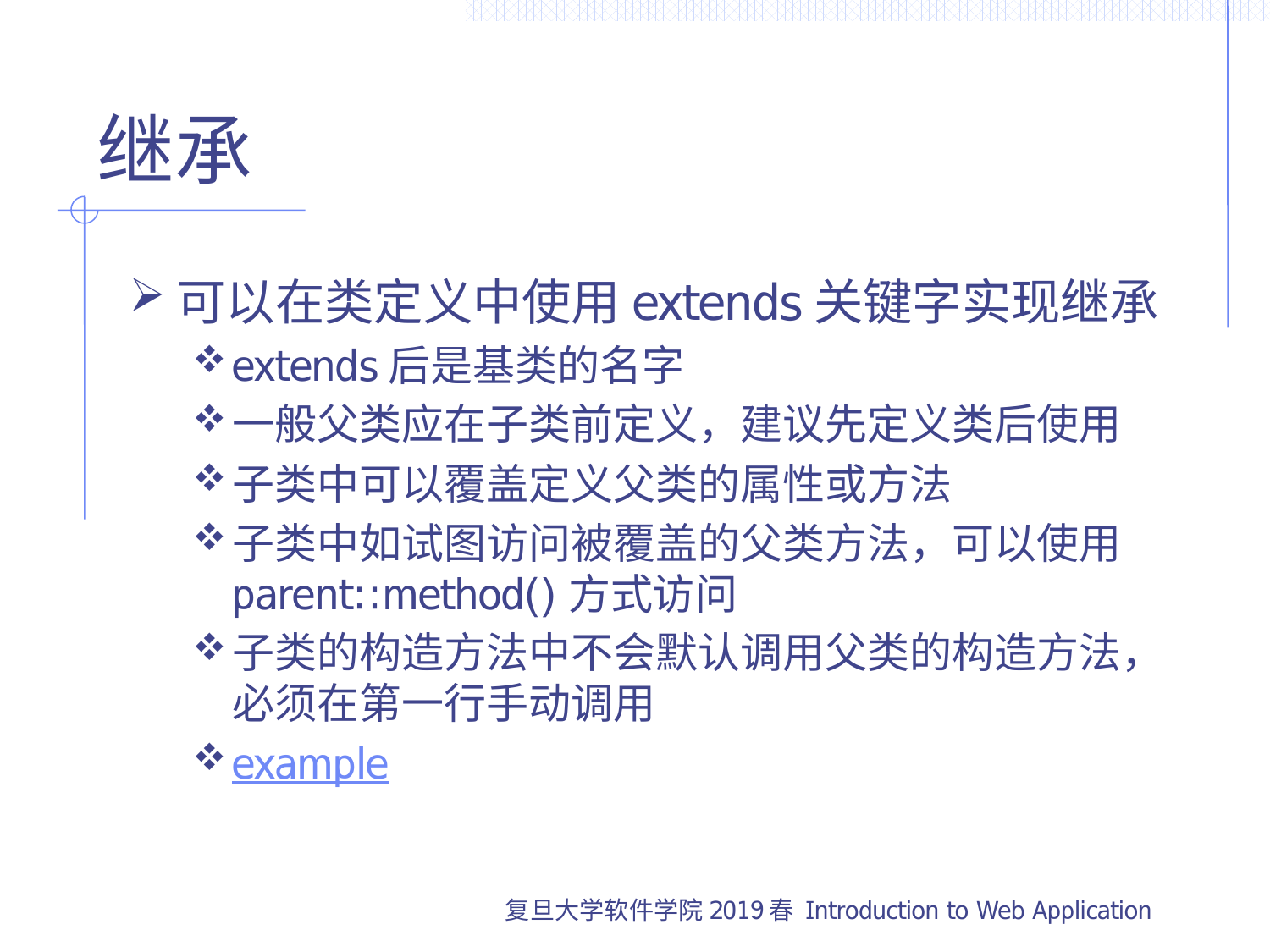

# 继承
可以在类定义中使用extends关键字实现继承
extends后是基类的名字
一般父类应在子类前定义，建议先定义类后使用
子类中可以覆盖定义父类的属性或方法
子类中如试图访问被覆盖的父类方法，可以使用parent::method()方式访问
子类的构造方法中不会默认调用父类的构造方法，必须在第一行手动调用
example